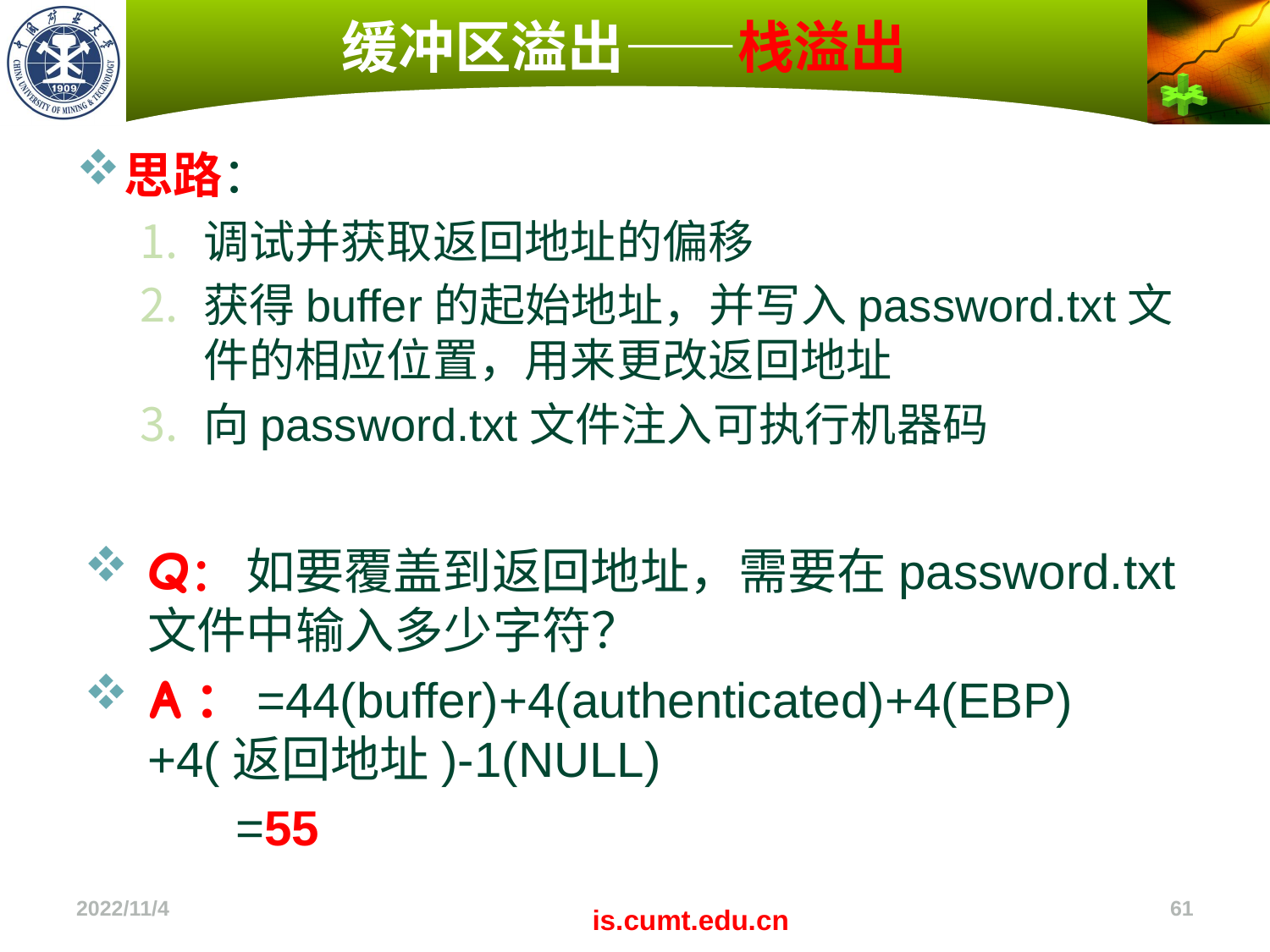

# 缓冲区溢出——栈溢出
思路：
调试并获取返回地址的偏移
获得buffer的起始地址，并写入password.txt文件的相应位置，用来更改返回地址
向password.txt文件注入可执行机器码

Q: 如要覆盖到返回地址，需要在password.txt文件中输入多少字符？
A：=44(buffer)+4(authenticated)+4(EBP)+4(返回地址)-1(NULL)
           =55
2022/11/4
61
is.cumt.edu.cn